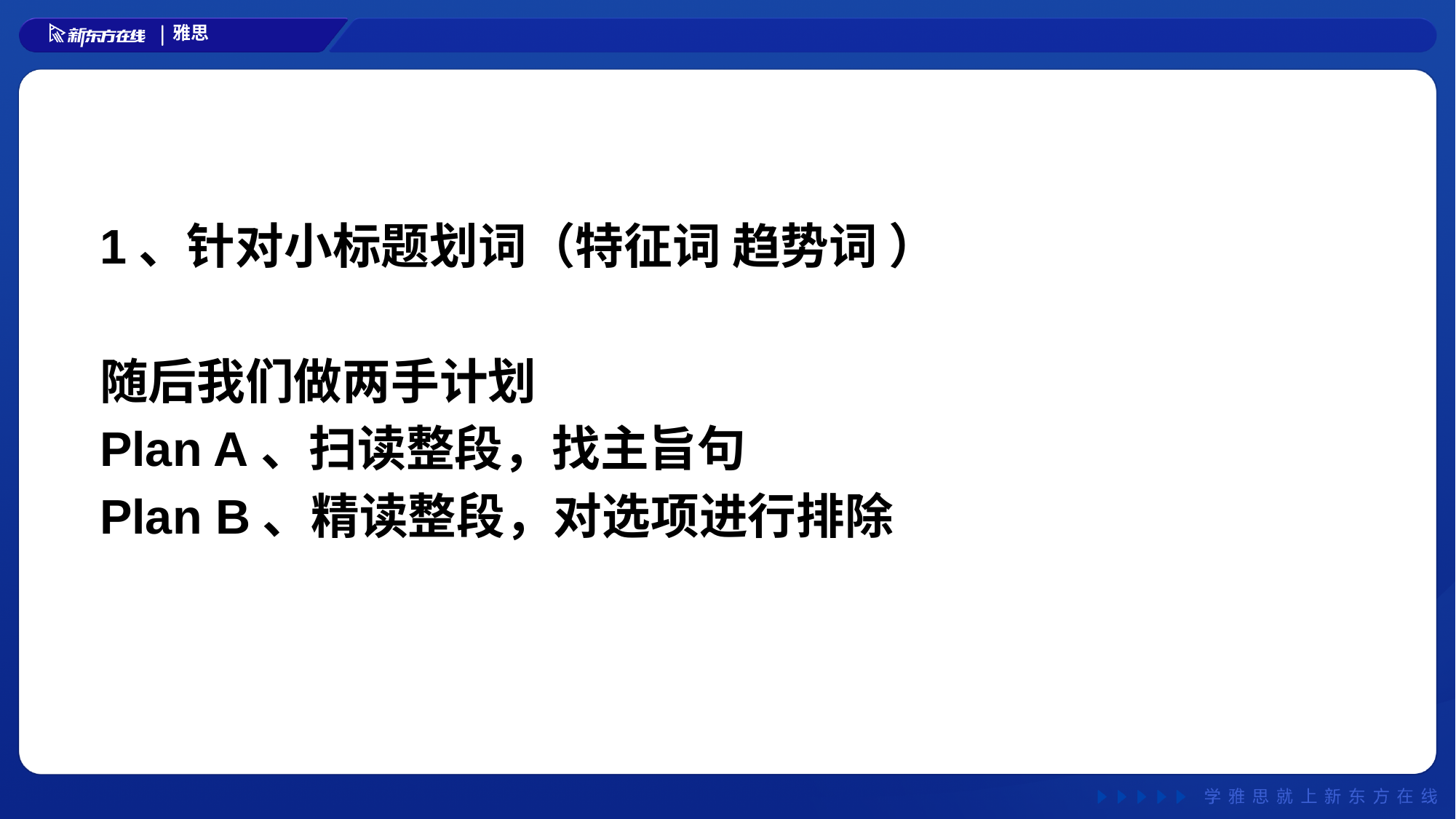

1、针对小标题划词（特征词 趋势词 ）

随后我们做两手计划
Plan A、扫读整段，找主旨句
Plan B、精读整段，对选项进行排除